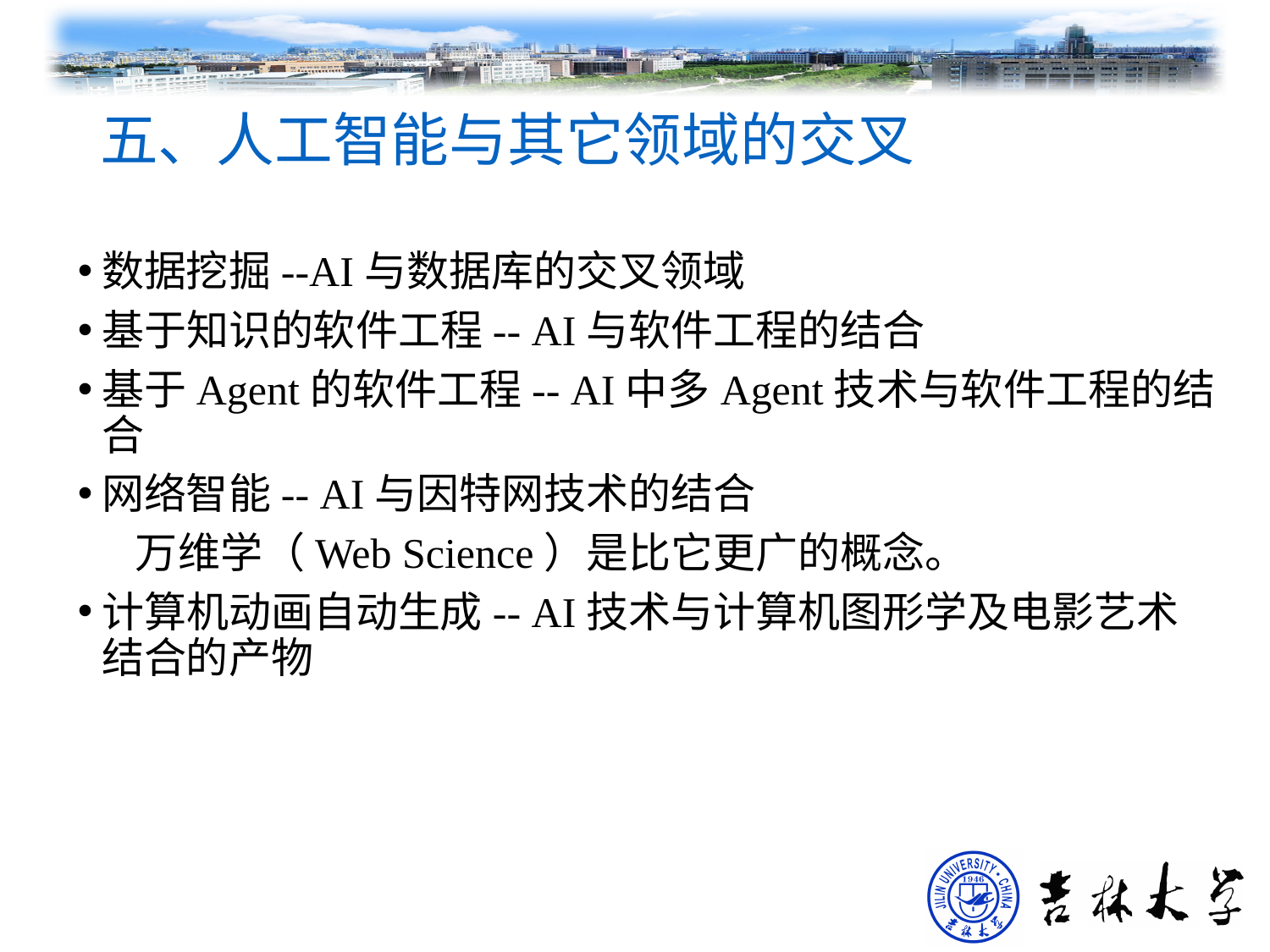

# 五、人工智能与其它领域的交叉

数据挖掘--AI与数据库的交叉领域
基于知识的软件工程-- AI与软件工程的结合
基于Agent的软件工程-- AI中多Agent技术与软件工程的结合
网络智能-- AI与因特网技术的结合
     万维学（Web Science）是比它更广的概念。
计算机动画自动生成-- AI技术与计算机图形学及电影艺术结合的产物